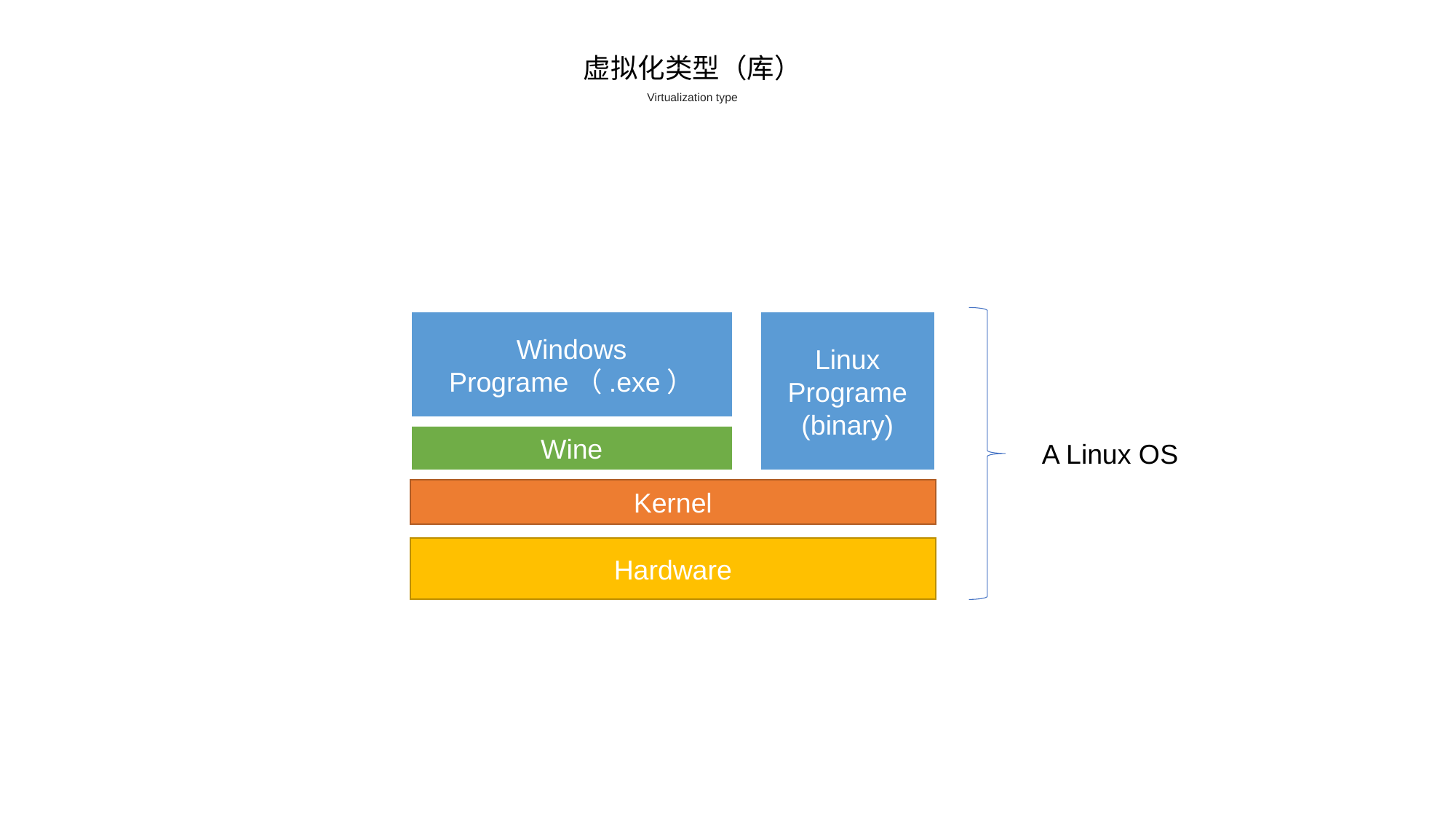

虚拟化类型（库）

Virtualization type

Windows
Programe（.exe）
Linux
Programe
(binary)
Wine
A Linux OS
Kernel
Hardware